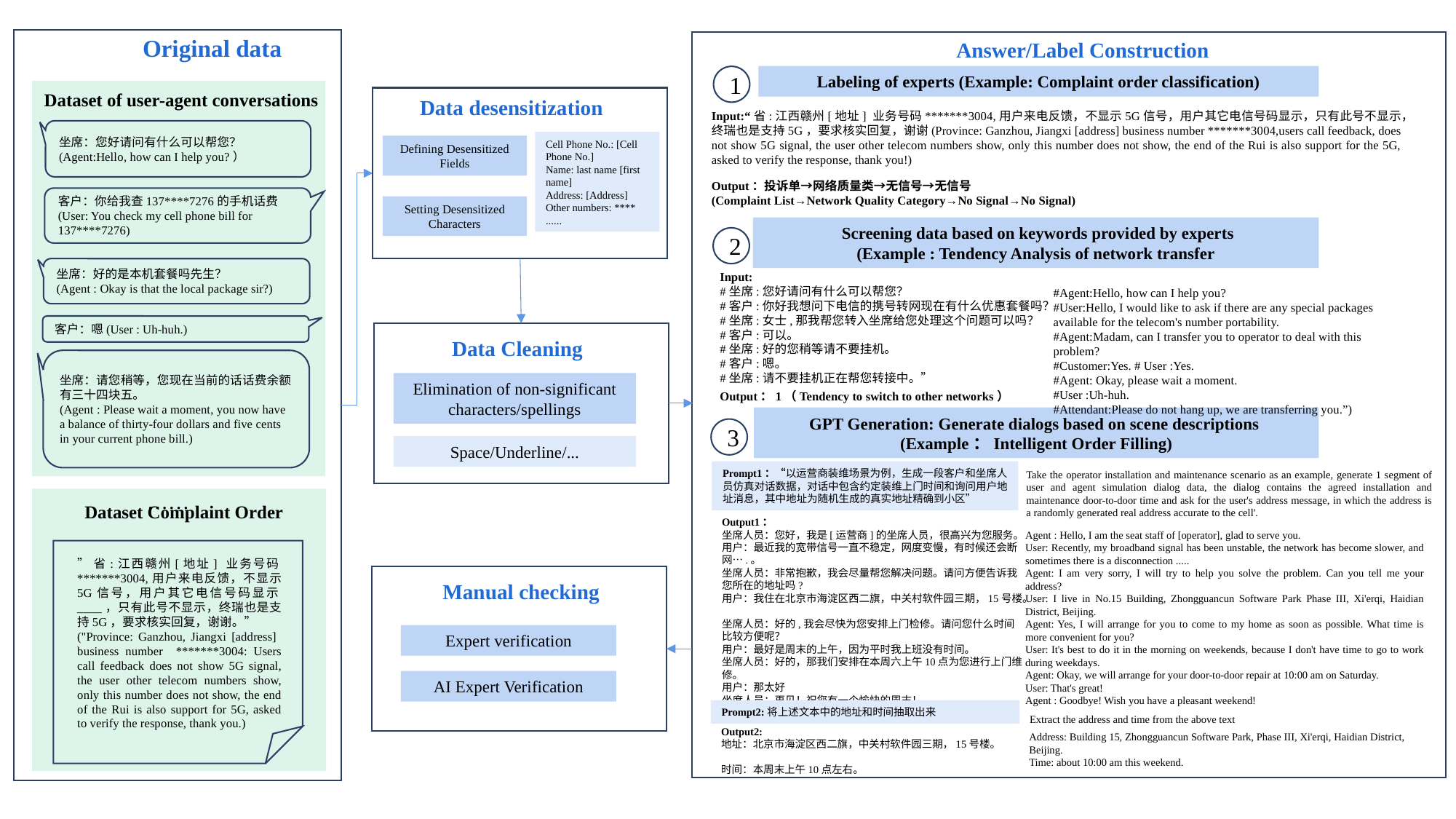

Original data

Answer/Label Construction
Labeling of experts (Example: Complaint order classification)
1
Input:“省:江西赣州[地址] 业务号码*******3004,用户来电反馈，不显示5G信号，用户其它电信号码显示，只有此号不显示，终瑞也是支持5G，要求核实回复，谢谢(Province: Ganzhou, Jiangxi [address] business number *******3004,users call feedback, does not show 5G signal, the user other telecom numbers show, only this number does not show, the end of the Rui is also support for the 5G, asked to verify the response, thank you!)
Output：投诉单→网络质量类→无信号→无信号
(Complaint List→Network Quality Category→No Signal→No Signal)
 Screening data based on keywords provided by experts
(Example : Tendency Analysis of network transfer
2
Input:
#坐席:您好请问有什么可以帮您？
#客户:你好我想问下电信的携号转网现在有什么优惠套餐吗？
#坐席:女士,那我帮您转入坐席给您处理这个问题可以吗？
#客户:可以。
#坐席:好的您稍等请不要挂机。
#客户:嗯。
#坐席:请不要挂机正在帮您转接中。”
#Agent:Hello, how can I help you?
#User:Hello, I would like to ask if there are any special packages available for the telecom's number portability.
#Agent:Madam, can I transfer you to operator to deal with this problem?
#Customer:Yes. # User :Yes.
#Agent: Okay, please wait a moment.
#User :Uh-huh.
#Attendant:Please do not hang up, we are transferring you.”)
Output：1（Tendency to switch to other networks）
GPT Generation: Generate dialogs based on scene descriptions
(Example：Intelligent Order Filling)
3
Prompt1：“以运营商装维场景为例，生成一段客户和坐席人员仿真对话数据，对话中包含约定装维上门时间和询问用户地址消息，其中地址为随机生成的真实地址精确到小区”
Take the operator installation and maintenance scenario as an example, generate 1 segment of user and agent simulation dialog data, the dialog contains the agreed installation and maintenance door-to-door time and ask for the user's address message, in which the address is a randomly generated real address accurate to the cell'.
Output1：
坐席人员：您好，我是[运营商]的坐席人员，很高兴为您服务。
用户：最近我的宽带信号一直不稳定，网度变慢，有时候还会断网….。
坐席人员：非常抱歉，我会尽量帮您解决问题。请问方便告诉我您所在的地址吗?
用户：我住在北京市海淀区西二旗，中关村软件园三期，15号楼。
坐席人员：好的,我会尽快为您安排上门检修。请问您什么时间比较方便呢？
用户：最好是周末的上午，因为平时我上班没有时间。
坐席人员：好的，那我们安排在本周六上午10点为您进行上门维修。
用户：那太好
坐席人员：再见！祝您有一个愉快的周末！
Agent : Hello, I am the seat staff of [operator], glad to serve you.
User: Recently, my broadband signal has been unstable, the network has become slower, and sometimes there is a disconnection .....
Agent: I am very sorry, I will try to help you solve the problem. Can you tell me your address?
User: I live in No.15 Building, Zhongguancun Software Park Phase III, Xi'erqi, Haidian District, Beijing.
Agent: Yes, I will arrange for you to come to my home as soon as possible. What time is more convenient for you?
User: It's best to do it in the morning on weekends, because I don't have time to go to work during weekdays.
Agent: Okay, we will arrange for your door-to-door repair at 10:00 am on Saturday.
User: That's great!
Agent : Goodbye! Wish you have a pleasant weekend!
Prompt2:将上述文本中的地址和时间抽取出来
Extract the address and time from the above text
Output2:
地址：北京市海淀区西二旗，中关村软件园三期，15号楼。
时间：本周末上午10点左右。
Address: Building 15, Zhongguancun Software Park, Phase III, Xi'erqi, Haidian District, Beijing.
Time: about 10:00 am this weekend.

Dataset of user-agent conversations

Data desensitization
Cell Phone No.: [Cell Phone No.]
Name: last name [first name]
Address: [Address]
Other numbers: ****
......
Defining Desensitized Fields
Setting Desensitized Characters

Data Cleaning
Elimination of non-significant characters/spellings
Space/Underline/...

Manual checking
Expert verification
AI Expert Verification
坐席：您好请问有什么可以帮您？
(Agent:Hello, how can I help you?）
客户：你给我查137****7276的手机话费(User: You check my cell phone bill for 137****7276)
坐席：好的是本机套餐吗先生？
(Agent : Okay is that the local package sir?)
客户：嗯(User : Uh-huh.)
坐席：请您稍等，您现在当前的话话费余额有三十四块五。
(Agent : Please wait a moment, you now have a balance of thirty-four dollars and five cents in your current phone bill.)
……

Dataset Complaint Order

”省:江西赣州[地址] 业务号码*******3004,用户来电反馈，不显示 5G信号，用户其它电信号码显示____，只有此号不显示，终瑞也是支持5G，要求核实回复，谢谢。”
("Province: Ganzhou, Jiangxi [address]  business number  *******3004: Users call feedback does not show 5G signal, the user other telecom numbers show, only this number does not show, the end of the Rui is also support for 5G, asked to verify the response, thank you.)